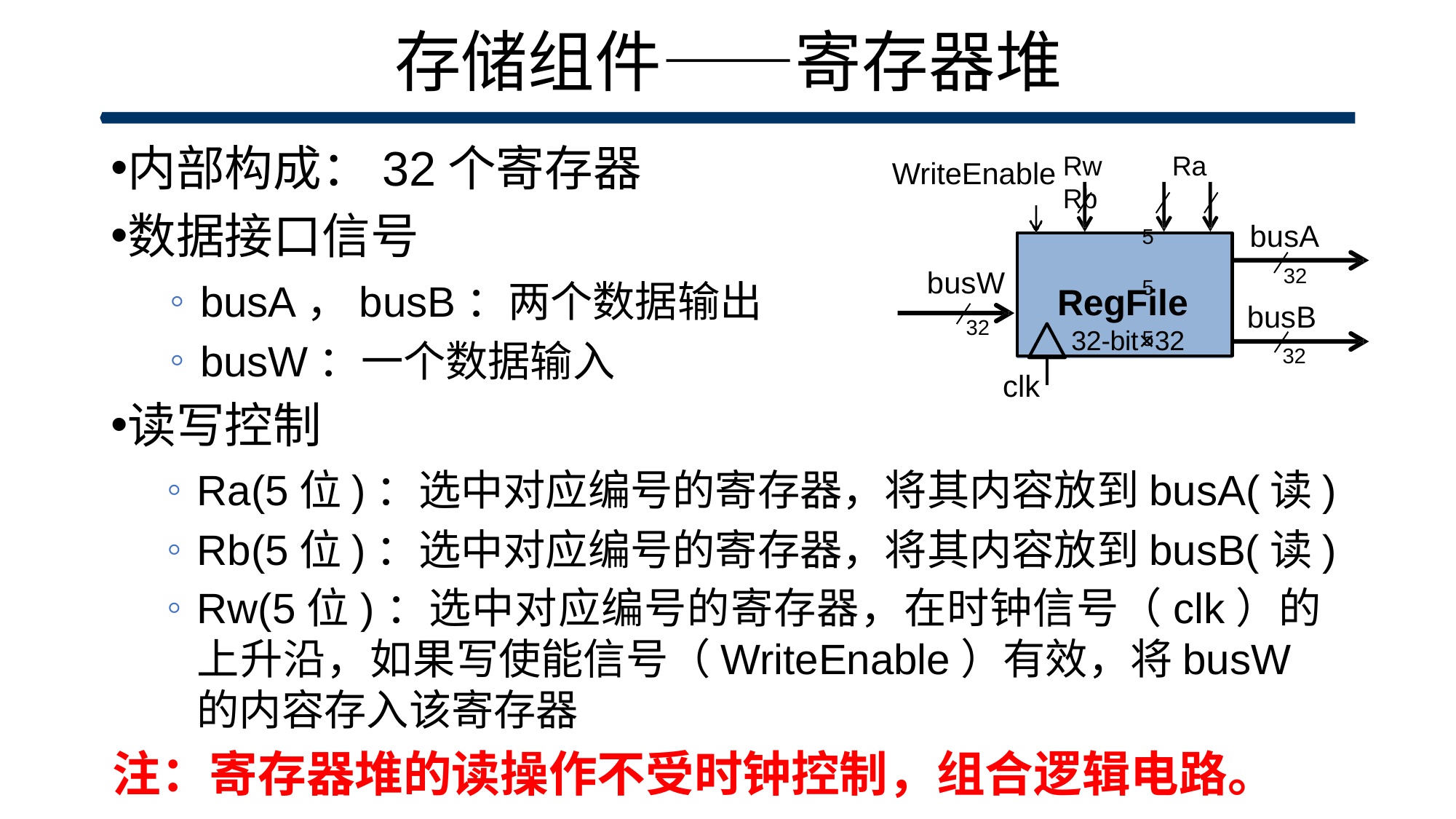

# 存储组件——寄存器堆
内部构成：32个寄存器
数据接口信号
busA，busB：两个数据输出
busW：一个数据输入
读写控制
Ra(5位)：选中对应编号的寄存器，将其内容放到busA(读)
Rb(5位)：选中对应编号的寄存器，将其内容放到busB(读)
Rw(5位)：选中对应编号的寄存器，在时钟信号（clk）的上升沿，如果写使能信号（WriteEnable）有效，将busW的内容存入该寄存器
注：寄存器堆的读操作不受时钟控制，组合逻辑电路。
Rw	Ra Rb
5	5	5
WriteEnable

busA
32

RegFile
 32-bit×32
busW
32

busB
32

clk